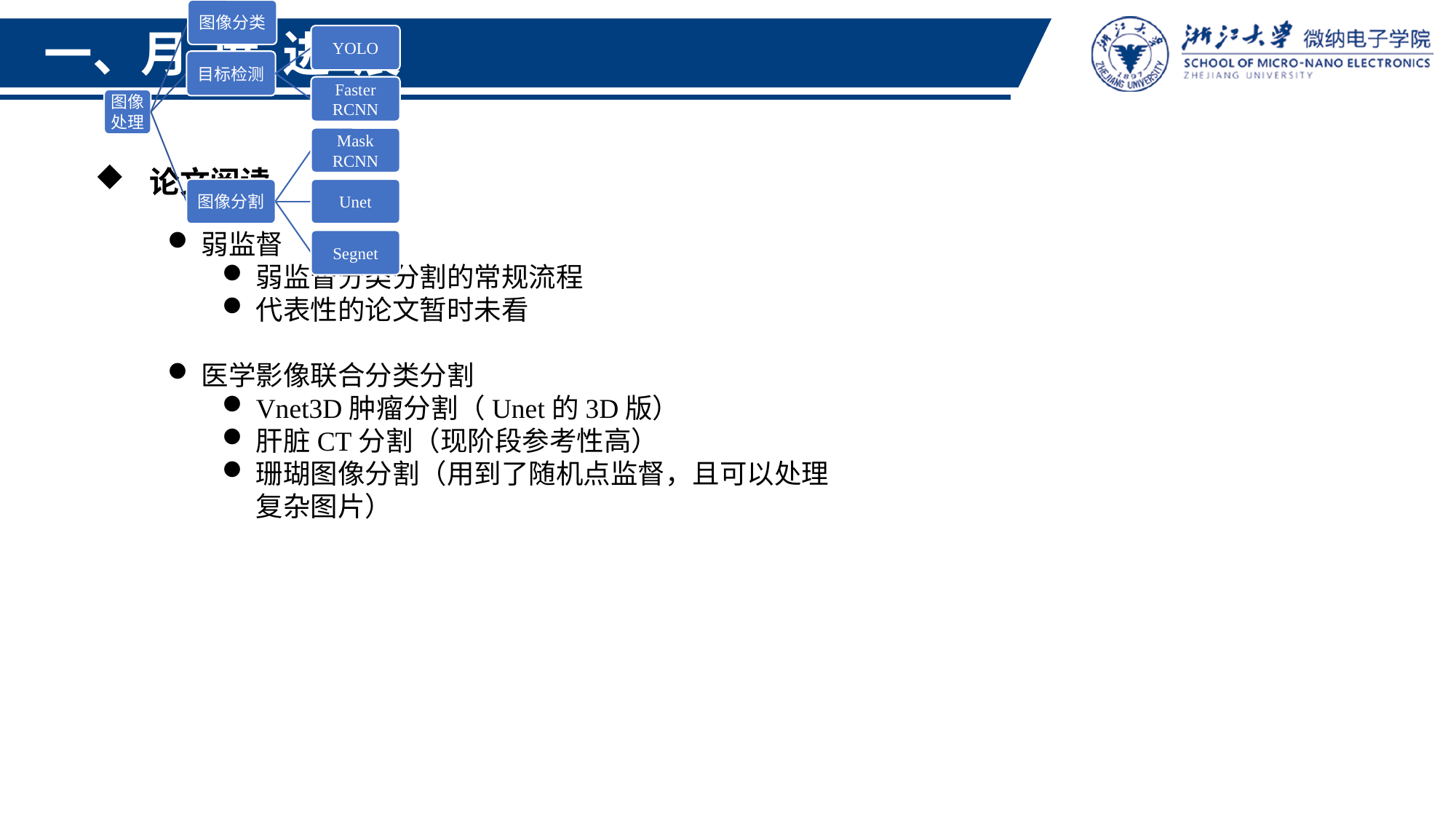

一、月  度  进  展
论文阅读

弱监督
弱监督分类分割的常规流程
代表性的论文暂时未看

医学影像联合分类分割
Vnet3D肿瘤分割（Unet的3D版）
肝脏CT分割（现阶段参考性高）
珊瑚图像分割（用到了随机点监督，且可以处理复杂图片）
图像处理

图像分类

目标检测

YOLO

Faster RCNN

图像分割

Mask RCNN

Unet

Segnet